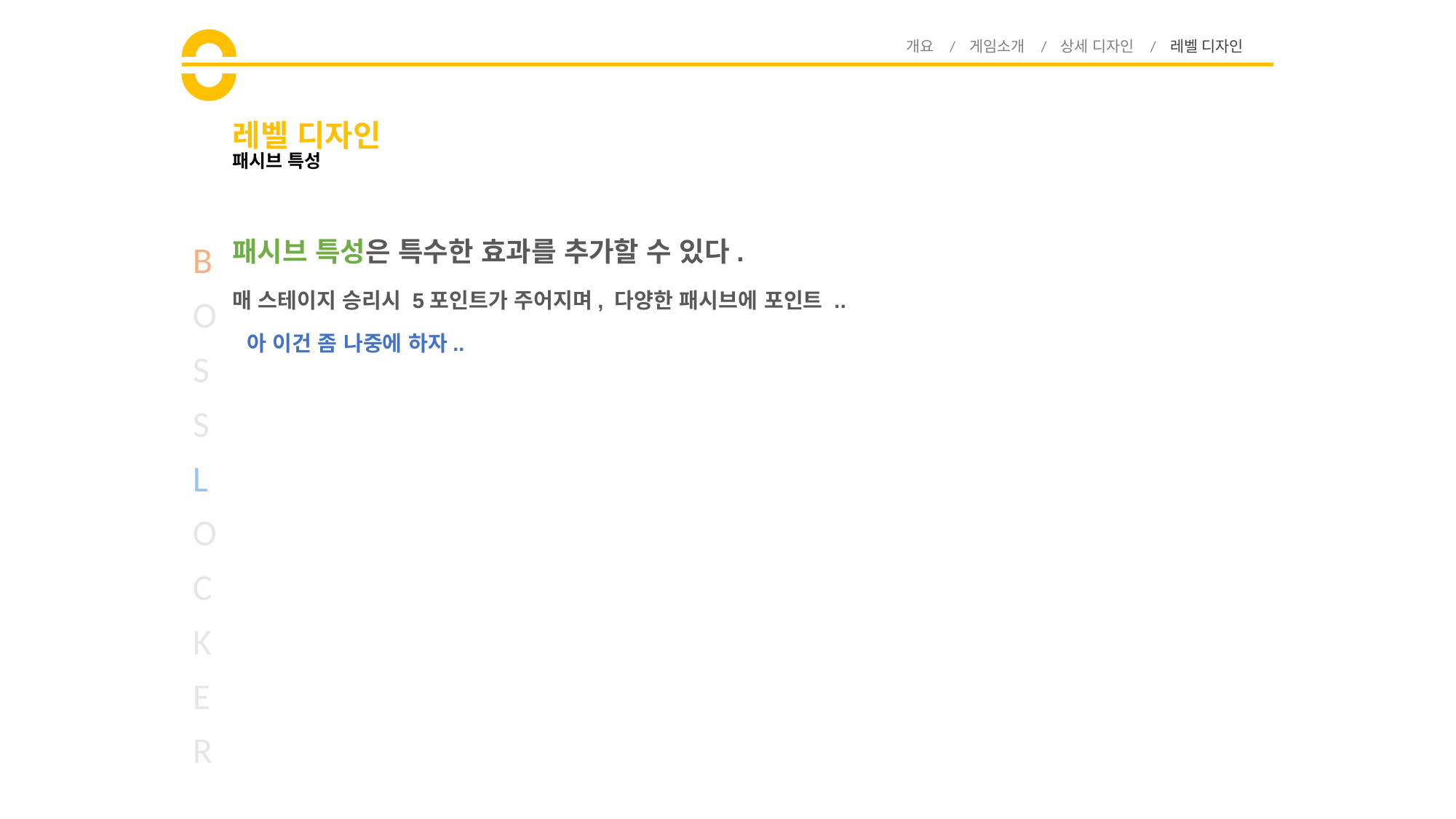

개요   /   게임소개   /   상세 디자인   /   레벨 디자인

# 레벨 디자인
패시브 특성
패시브 특성은 특수한 효과를 추가할 수 있다.
B
O
S
S
L
O
C
K
E
R
매 스테이지 승리시 5포인트가 주어지며, 다양한 패시브에 포인트 ..
아 이건 좀 나중에 하자..